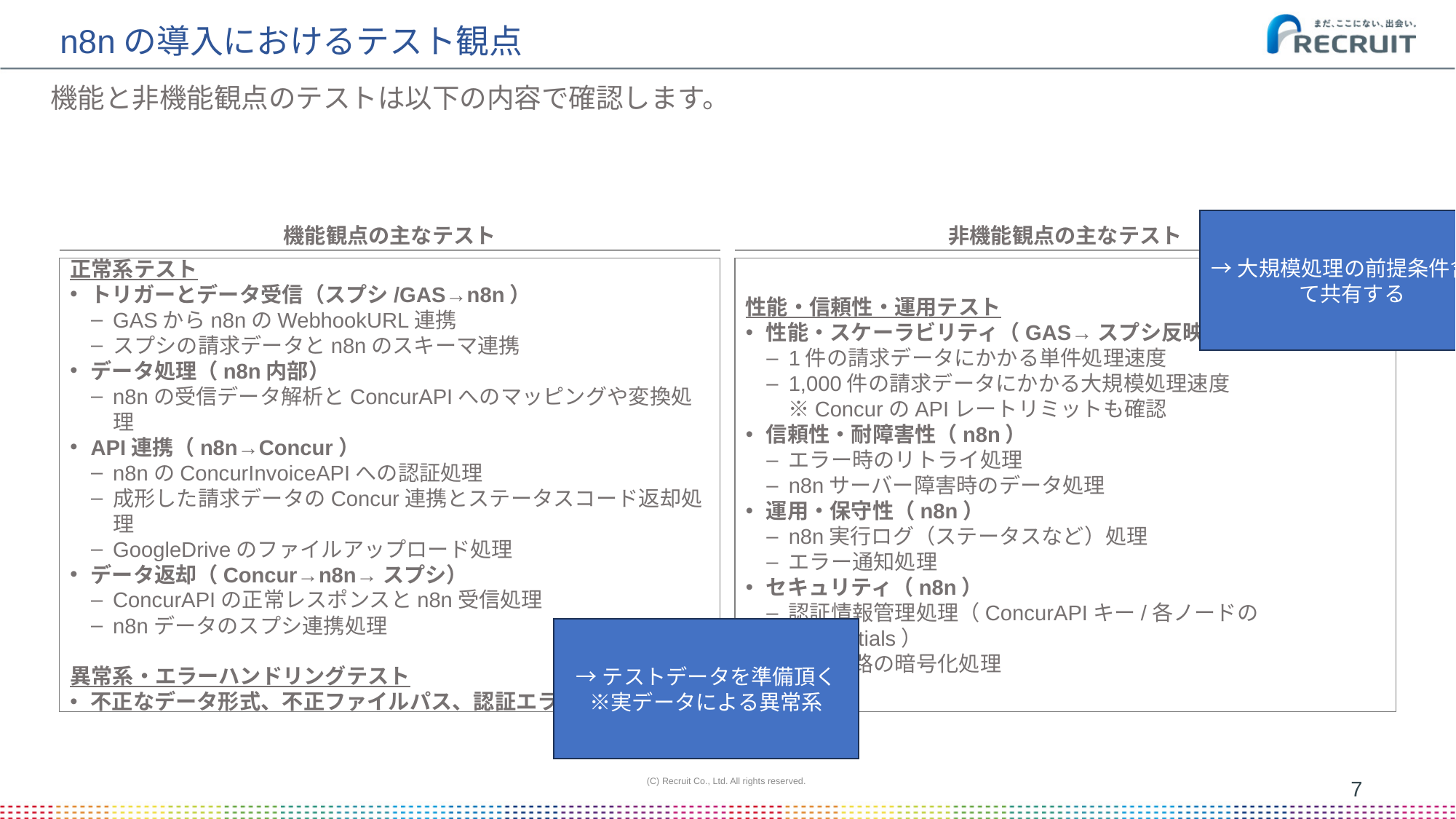

# n8nの導入におけるテスト観点
機能と非機能観点のテストは以下の内容で確認します。
→大規模処理の前提条件含めて共有する
非機能観点の主なテスト
機能観点の主なテスト
正常系テスト
トリガーとデータ受信（スプシ/GAS→n8n）
GASからn8nのWebhookURL連携
スプシの請求データとn8nのスキーマ連携
データ処理（n8n内部）
n8nの受信データ解析とConcurAPIへのマッピングや変換処理
API連携（n8n→Concur）
n8nのConcurInvoiceAPIへの認証処理
成形した請求データのConcur連携とステータスコード返却処理
GoogleDriveのファイルアップロード処理
データ返却（Concur→n8n→スプシ）
ConcurAPIの正常レスポンスとn8n受信処理
n8nデータのスプシ連携処理
異常系・エラーハンドリングテスト
不正なデータ形式、不正ファイルパス、認証エラーなど
性能・信頼性・運用テスト
性能・スケーラビリティ（GAS→スプシ反映）
1件の請求データにかかる単件処理速度
1,000件の請求データにかかる大規模処理速度
※ConcurのAPIレートリミットも確認
信頼性・耐障害性（n8n）
エラー時のリトライ処理
n8nサーバー障害時のデータ処理
運用・保守性（n8n）
n8n実行ログ（ステータスなど）処理
エラー通知処理
セキュリティ（n8n）
認証情報管理処理（ConcurAPIキー/各ノードのCredentials）
通信経路の暗号化処理
→テストデータを準備頂く
※実データによる異常系
(C) Recruit Co., Ltd. All rights reserved.